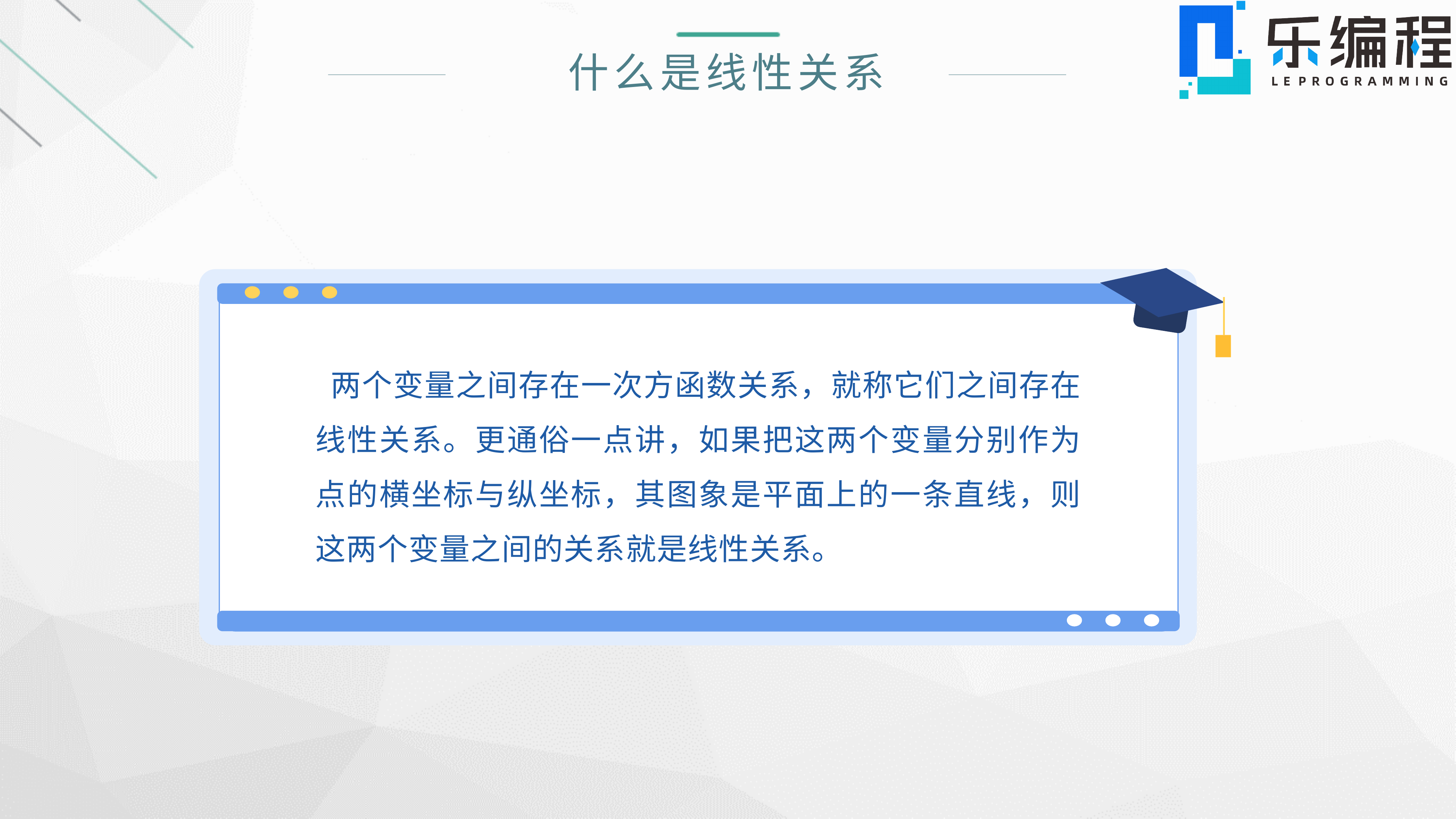

什么是线性关系

 两个变量之间存在一次方函数关系，就称它们之间存在线性关系。更通俗一点讲，如果把这两个变量分别作为点的横坐标与纵坐标，其图象是平面上的一条直线，则这两个变量之间的关系就是线性关系。